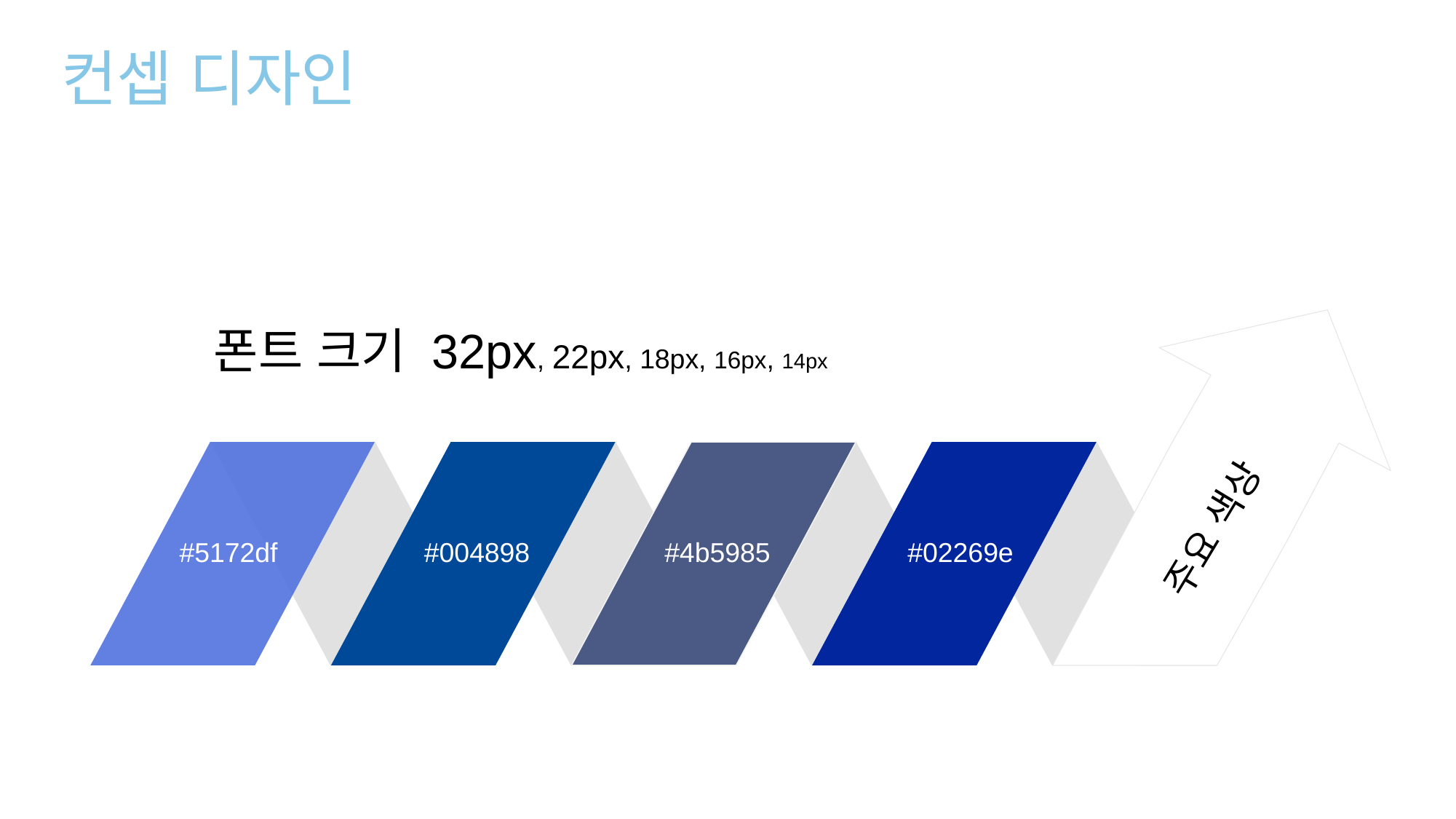

컨셉 디자인

주요 색상

#5172df

#004898

#4b5985

#02269e
폰트 크기 32px, 22px, 18px, 16px, 14px